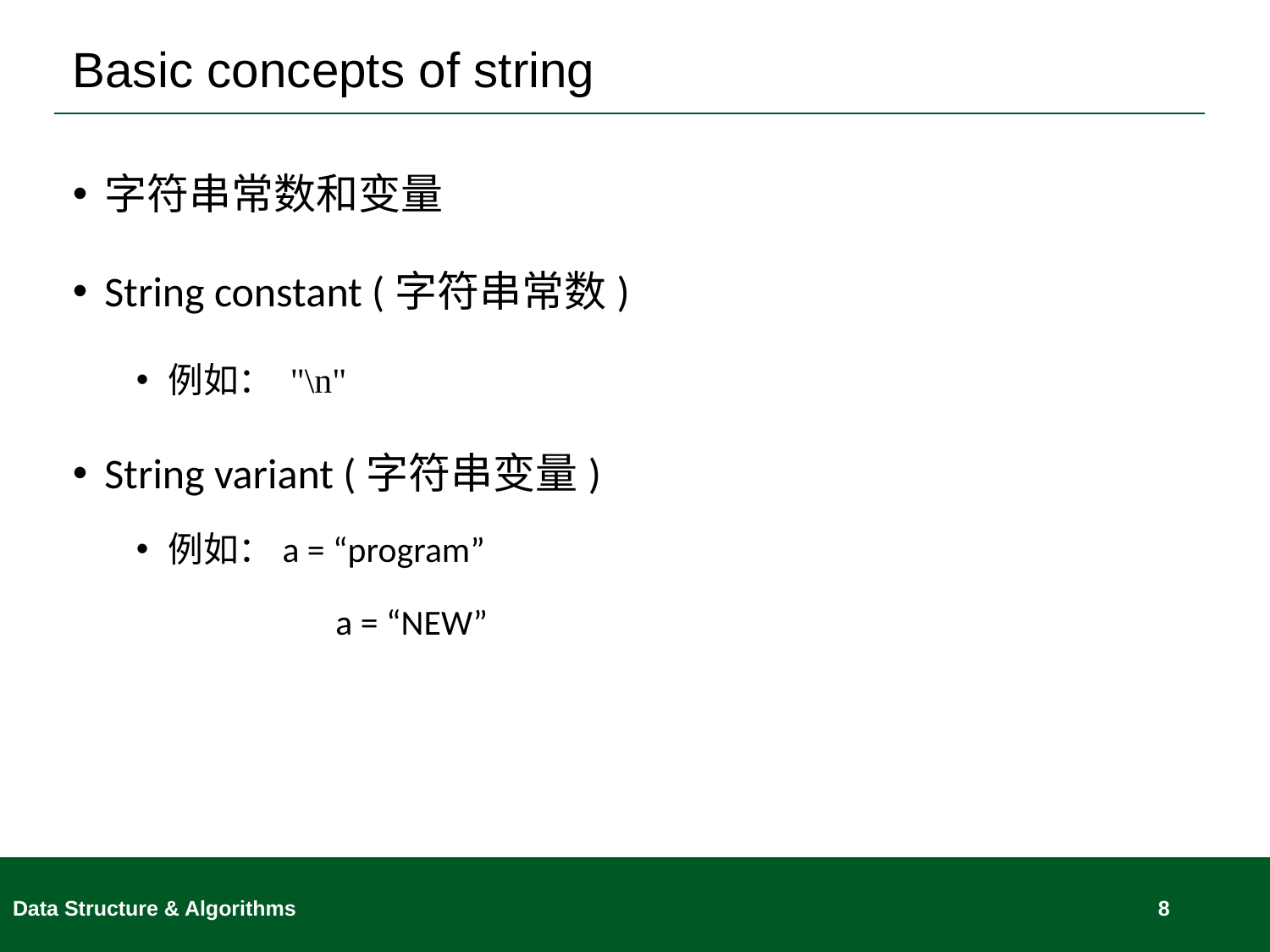

# Basic concepts of string
字符串常数和变量
String constant (字符串常数)
例如： "\n"
String variant (字符串变量)
例如：a = “program”
	         a = “NEW”

Data Structure & Algorithms
8